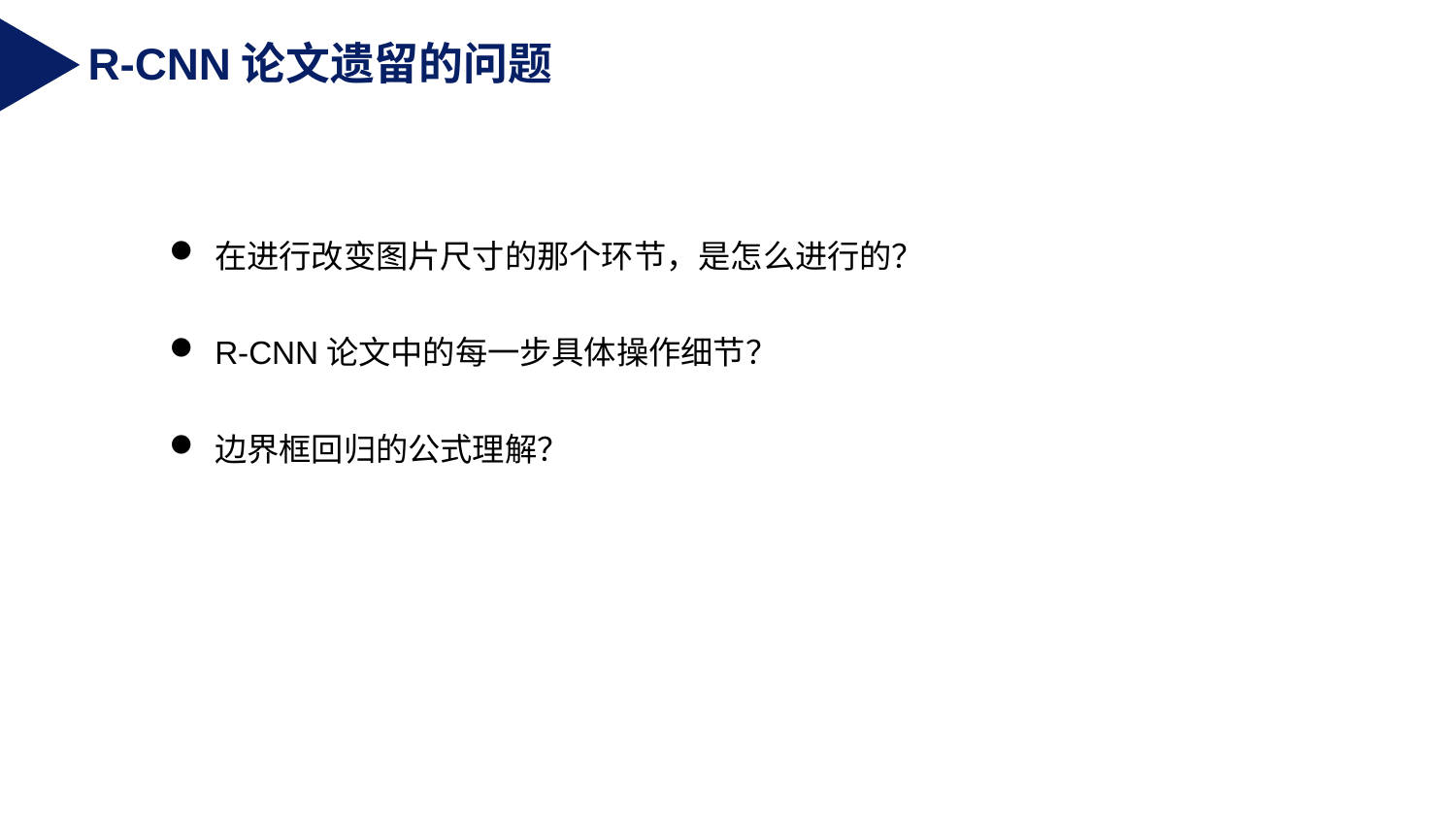

R-CNN论文遗留的问题
在进行改变图片尺寸的那个环节，是怎么进行的？
R-CNN论文中的每一步具体操作细节？
边界框回归的公式理解？